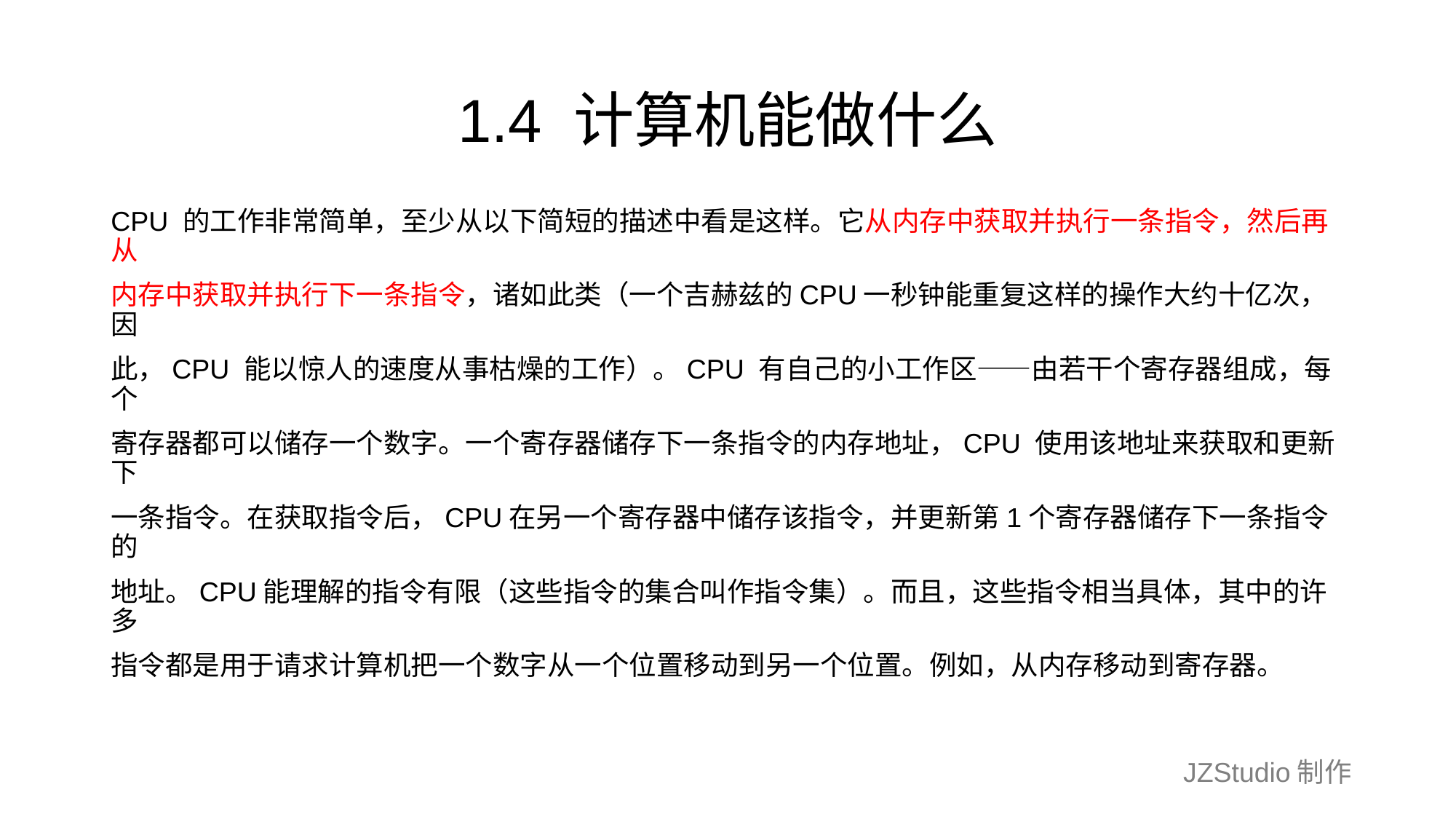

# 1.4 计算机能做什么
CPU 的工作非常简单，至少从以下简短的描述中看是这样。它从内存中获取并执行一条指令，然后再从
内存中获取并执行下一条指令，诸如此类（一个吉赫兹的CPU一秒钟能重复这样的操作大约十亿次，因
此，CPU 能以惊人的速度从事枯燥的工作）。CPU 有自己的小工作区——由若干个寄存器组成，每个
寄存器都可以储存一个数字。一个寄存器储存下一条指令的内存地址，CPU 使用该地址来获取和更新下
一条指令。在获取指令后，CPU在另一个寄存器中储存该指令，并更新第1个寄存器储存下一条指令的
地址。CPU能理解的指令有限（这些指令的集合叫作指令集）。而且，这些指令相当具体，其中的许多
指令都是用于请求计算机把一个数字从一个位置移动到另一个位置。例如，从内存移动到寄存器。